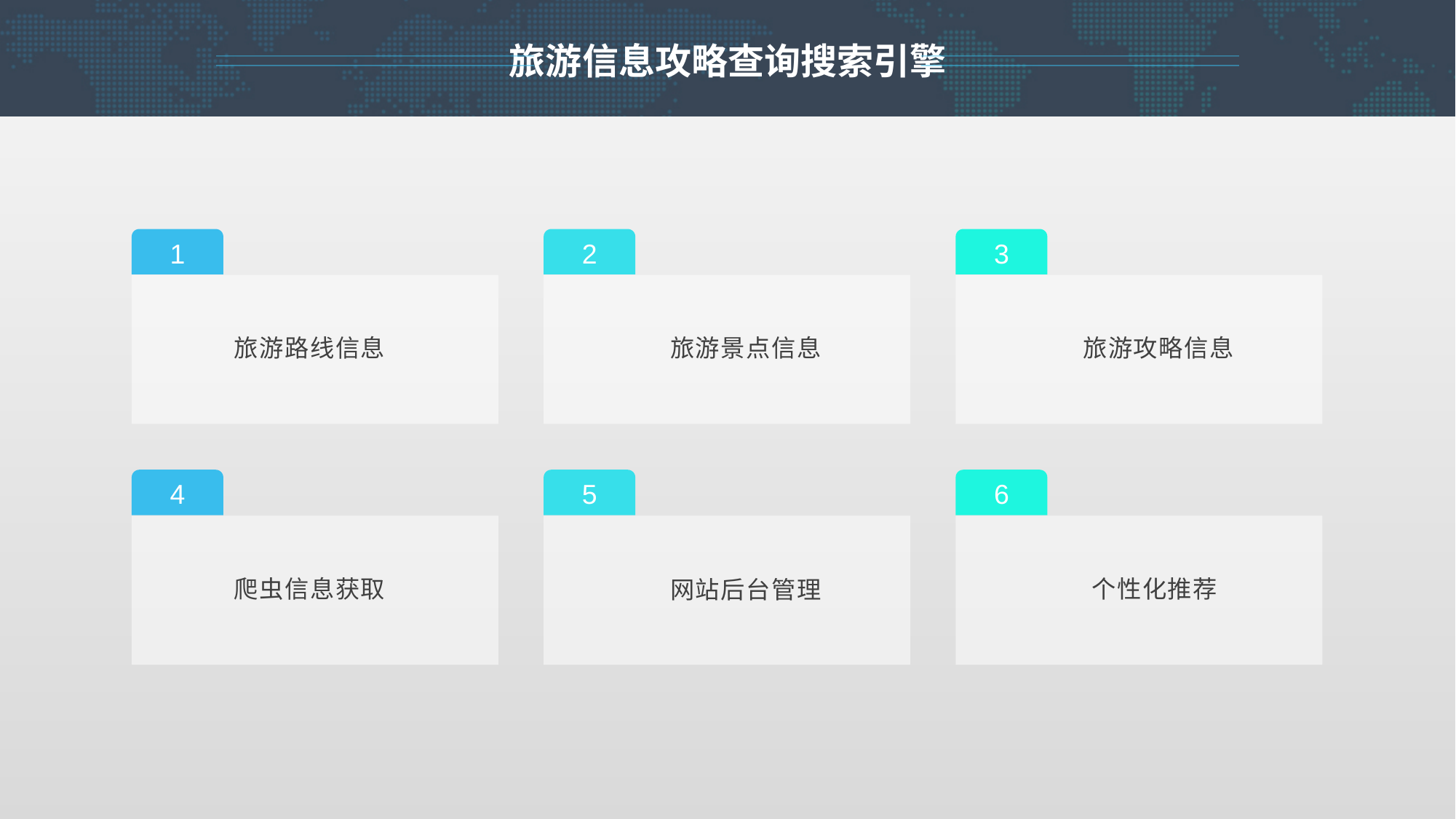

旅游信息攻略查询搜索引擎
1

旅游路线信息
2

旅游景点信息
3

旅游攻略信息
4

爬虫信息获取
5

网站后台管理
6

个性化推荐